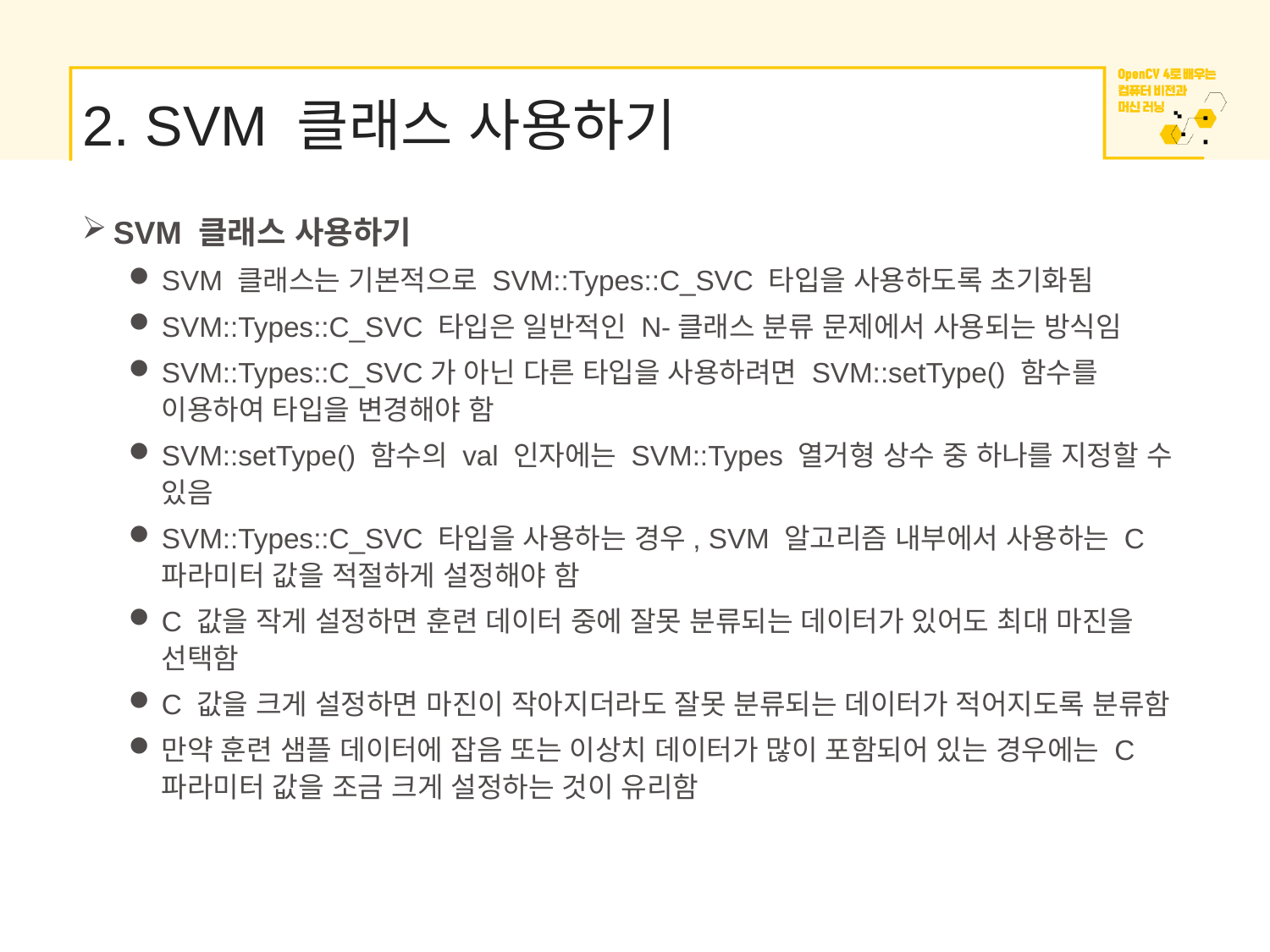

# 2. SVM 클래스 사용하기
SVM 클래스 사용하기
SVM 클래스는 기본적으로 SVM::Types::C_SVC 타입을 사용하도록 초기화됨
SVM::Types::C_SVC 타입은 일반적인 N-클래스 분류 문제에서 사용되는 방식임
SVM::Types::C_SVC가 아닌 다른 타입을 사용하려면 SVM::setType() 함수를 이용하여 타입을 변경해야 함
SVM::setType() 함수의 val 인자에는 SVM::Types 열거형 상수 중 하나를 지정할 수 있음
SVM::Types::C_SVC 타입을 사용하는 경우, SVM 알고리즘 내부에서 사용하는 C 파라미터 값을 적절하게 설정해야 함
C 값을 작게 설정하면 훈련 데이터 중에 잘못 분류되는 데이터가 있어도 최대 마진을 선택함
C 값을 크게 설정하면 마진이 작아지더라도 잘못 분류되는 데이터가 적어지도록 분류함
만약 훈련 샘플 데이터에 잡음 또는 이상치 데이터가 많이 포함되어 있는 경우에는 C 파라미터 값을 조금 크게 설정하는 것이 유리함